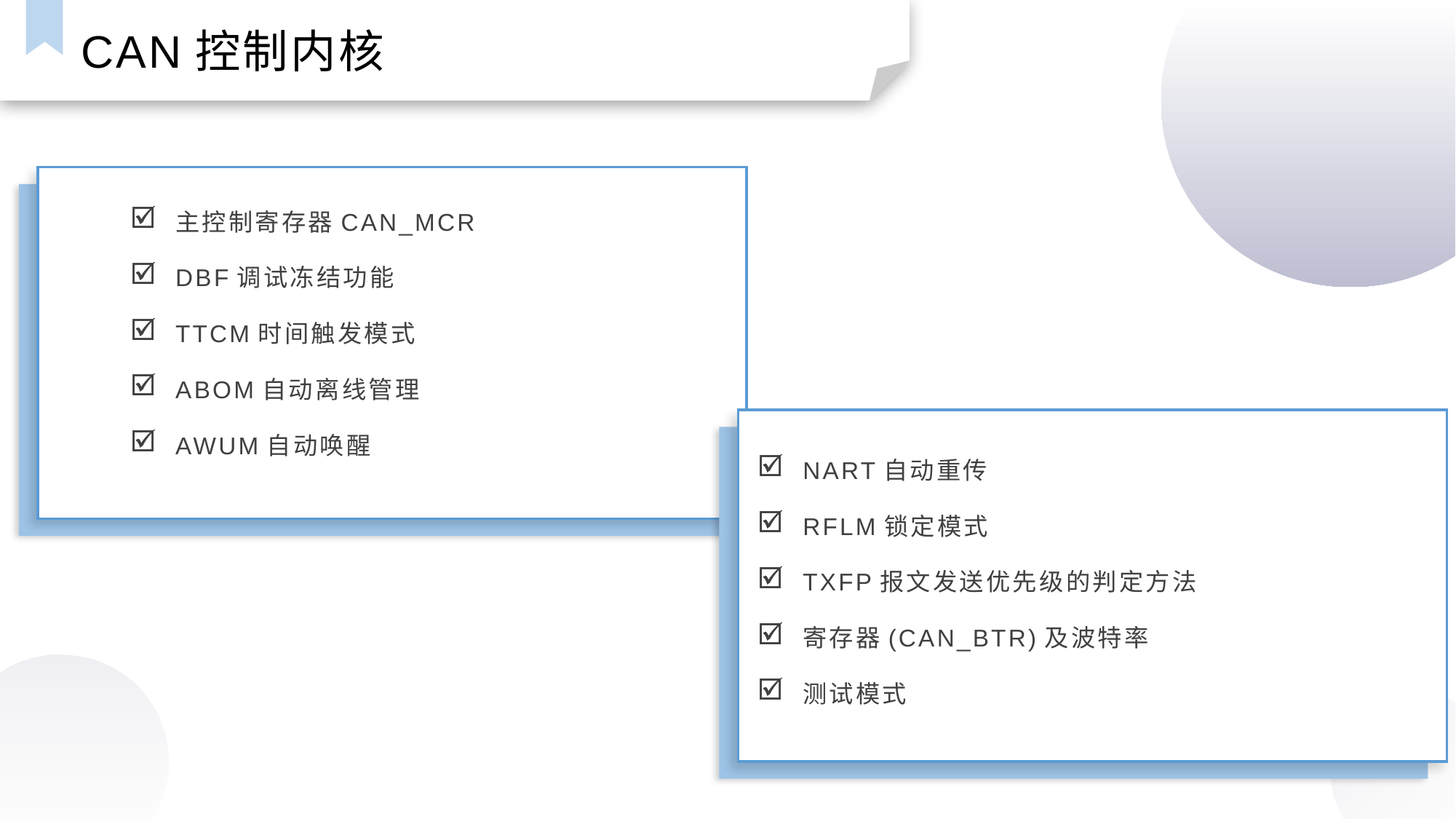

CAN控制内核

主控制寄存器CAN_MCR
DBF调试冻结功能
TTCM时间触发模式
ABOM自动离线管理
AWUM自动唤醒

NART自动重传
RFLM锁定模式
TXFP报文发送优先级的判定方法
寄存器(CAN_BTR)及波特率
测试模式